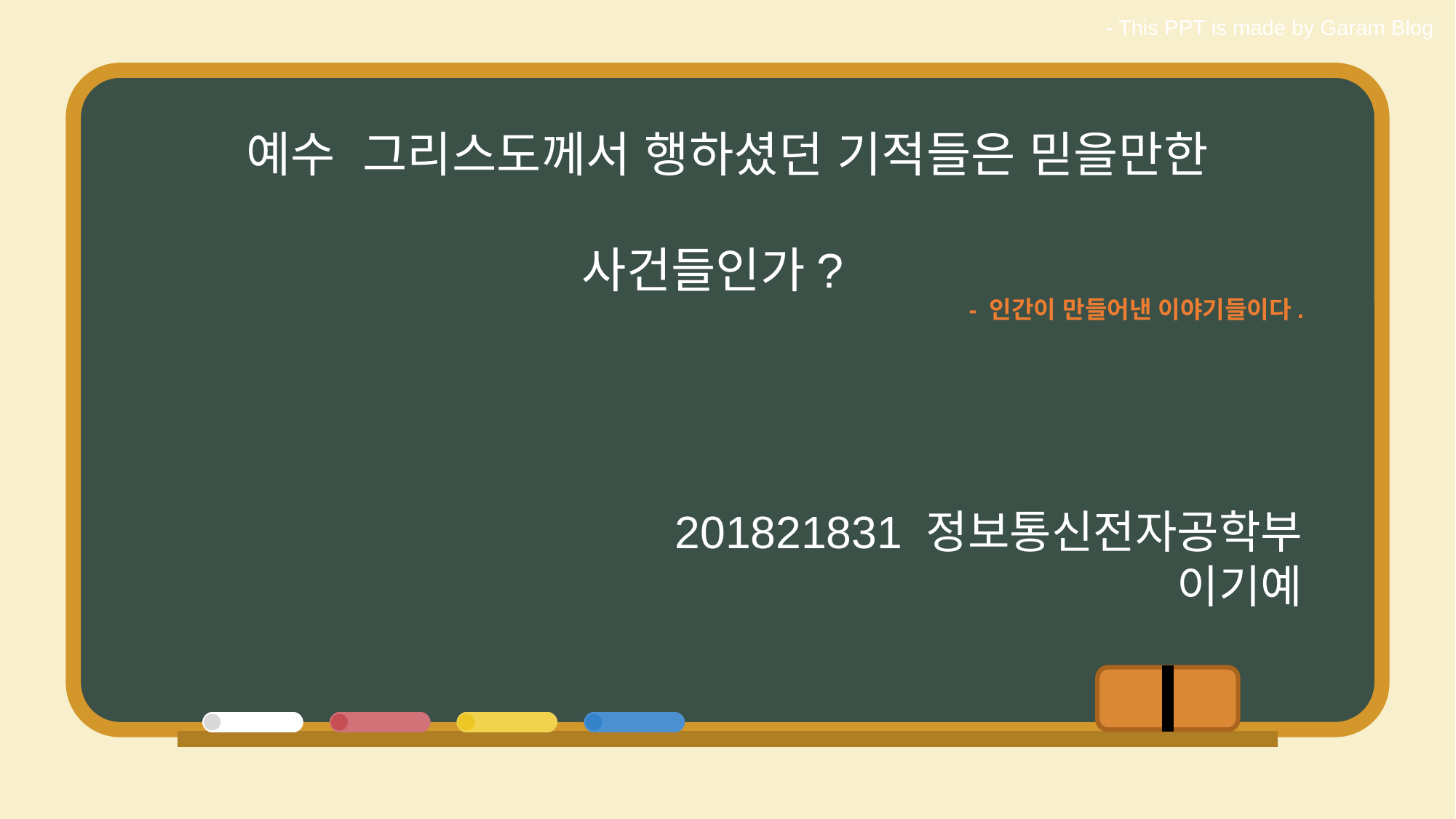

- This PPT is made by Garam Blog

예수  그리스도께서 행하셨던 기적들은 믿을만한 사건들인가?
- 인간이 만들어낸 이야기들이다.
201821831 정보통신전자공학부
이기예